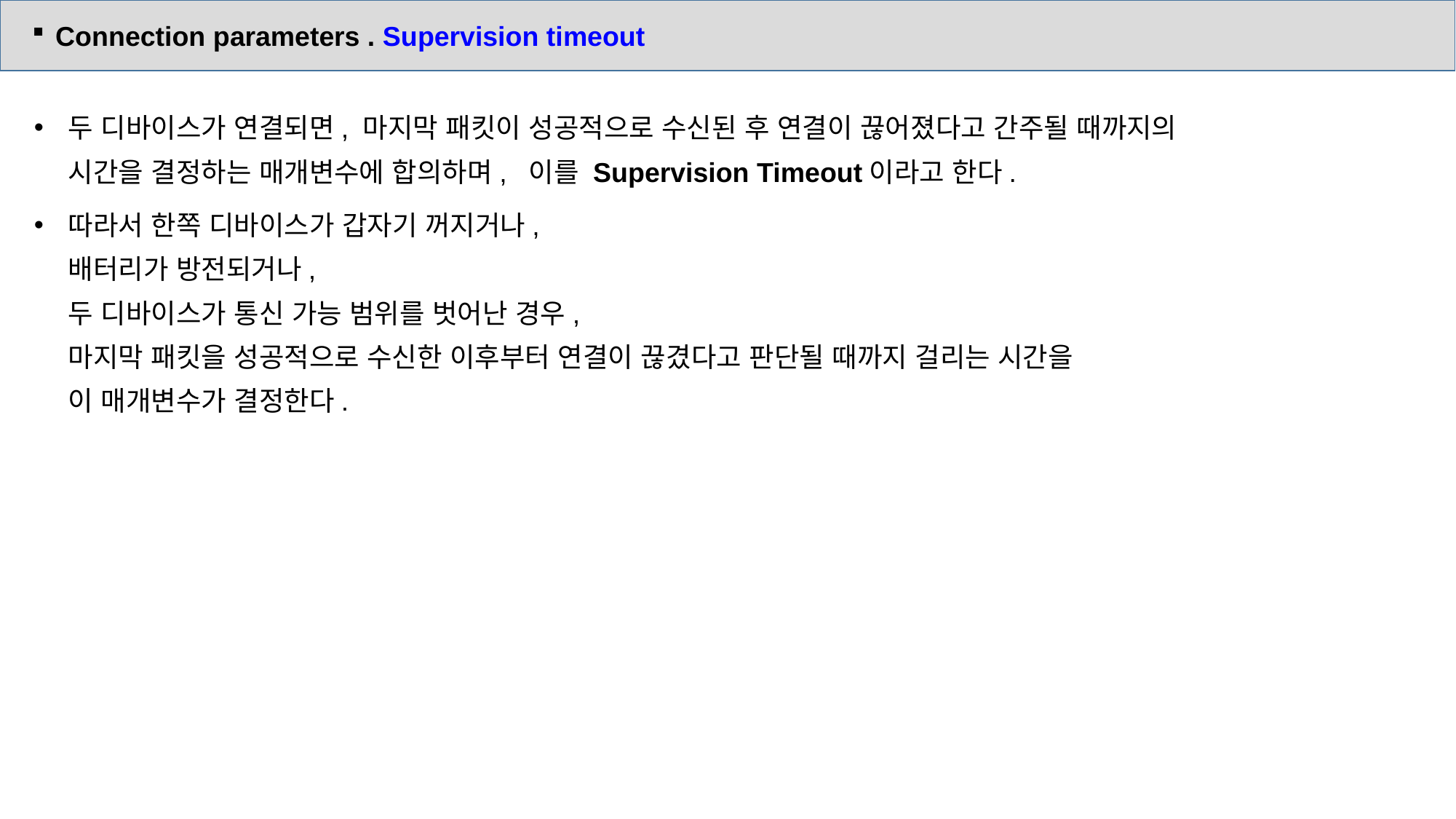

Connection parameters . Supervision timeout
두 디바이스가 연결되면, 마지막 패킷이 성공적으로 수신된 후 연결이 끊어졌다고 간주될 때까지의
시간을 결정하는 매개변수에 합의하며,  이를 Supervision Timeout이라고 한다.
따라서 한쪽 디바이스가 갑자기 꺼지거나,
배터리가 방전되거나,
두 디바이스가 통신 가능 범위를 벗어난 경우,
마지막 패킷을 성공적으로 수신한 이후부터 연결이 끊겼다고 판단될 때까지 걸리는 시간을
이 매개변수가 결정한다.